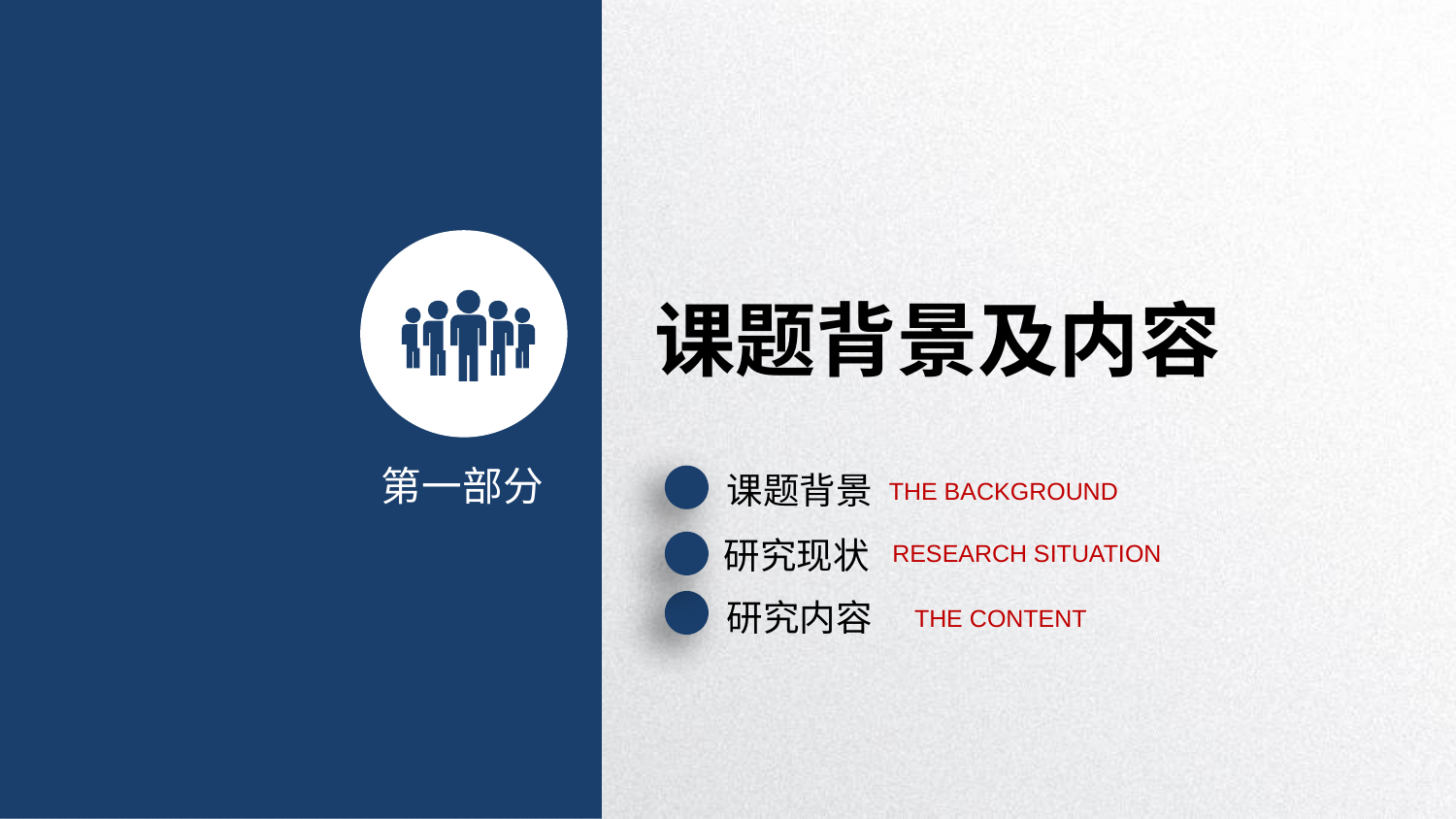

课题背景及内容
第一部分
课题背景

THE BACKGROUND
研究现状
RESEARCH SITUATION

研究内容

THE CONTENT